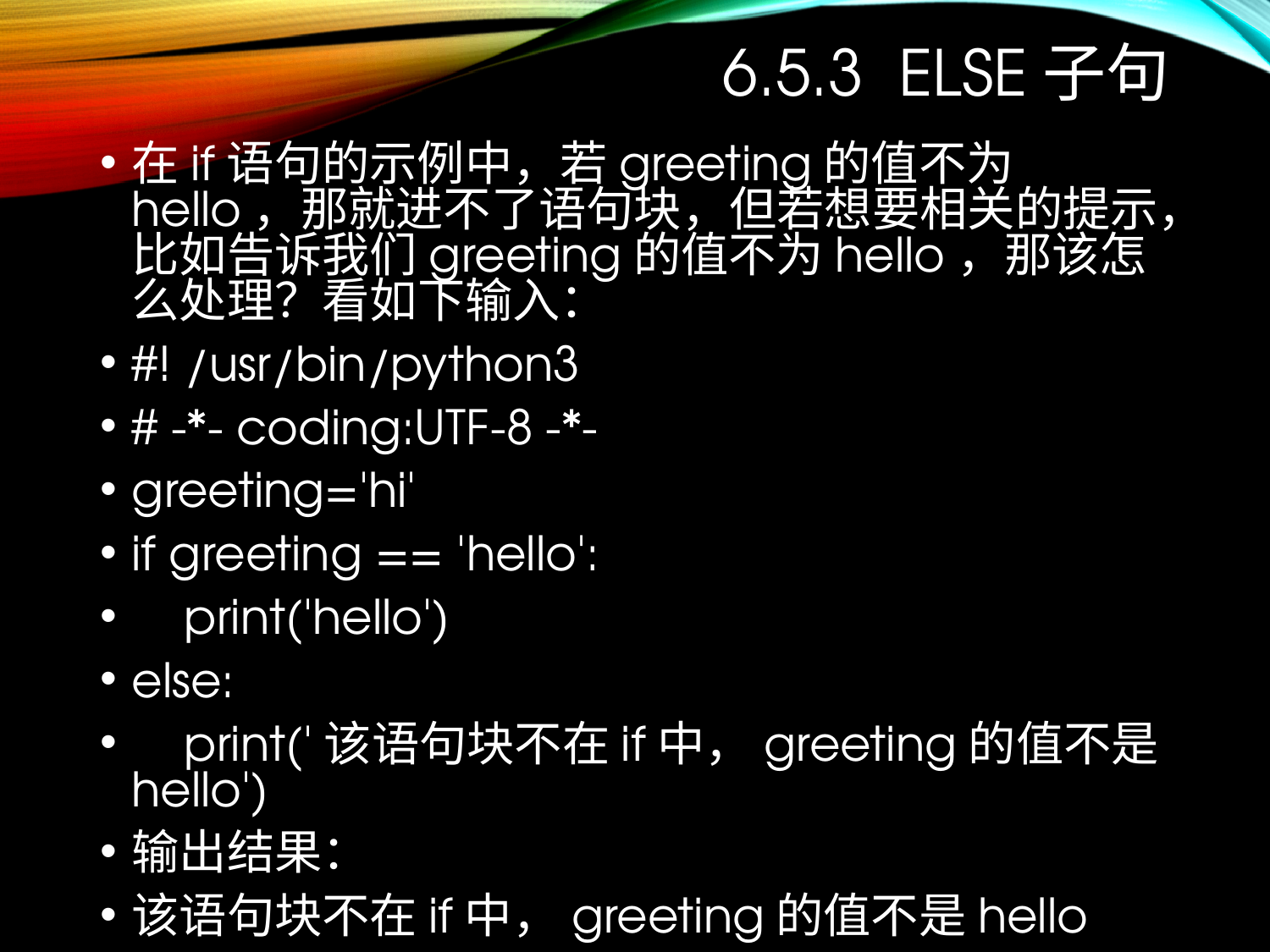

# 6.5.3  else子句
在if语句的示例中，若greeting的值不为hello，那就进不了语句块，但若想要相关的提示，比如告诉我们greeting的值不为hello，那该怎么处理？看如下输入：
#! /usr/bin/python3
# -*- coding:UTF-8 -*-
greeting='hi'
if greeting == 'hello':
    print('hello')
else:
    print('该语句块不在if中，greeting的值不是hello')
输出结果：
该语句块不在if中，greeting的值不是hello